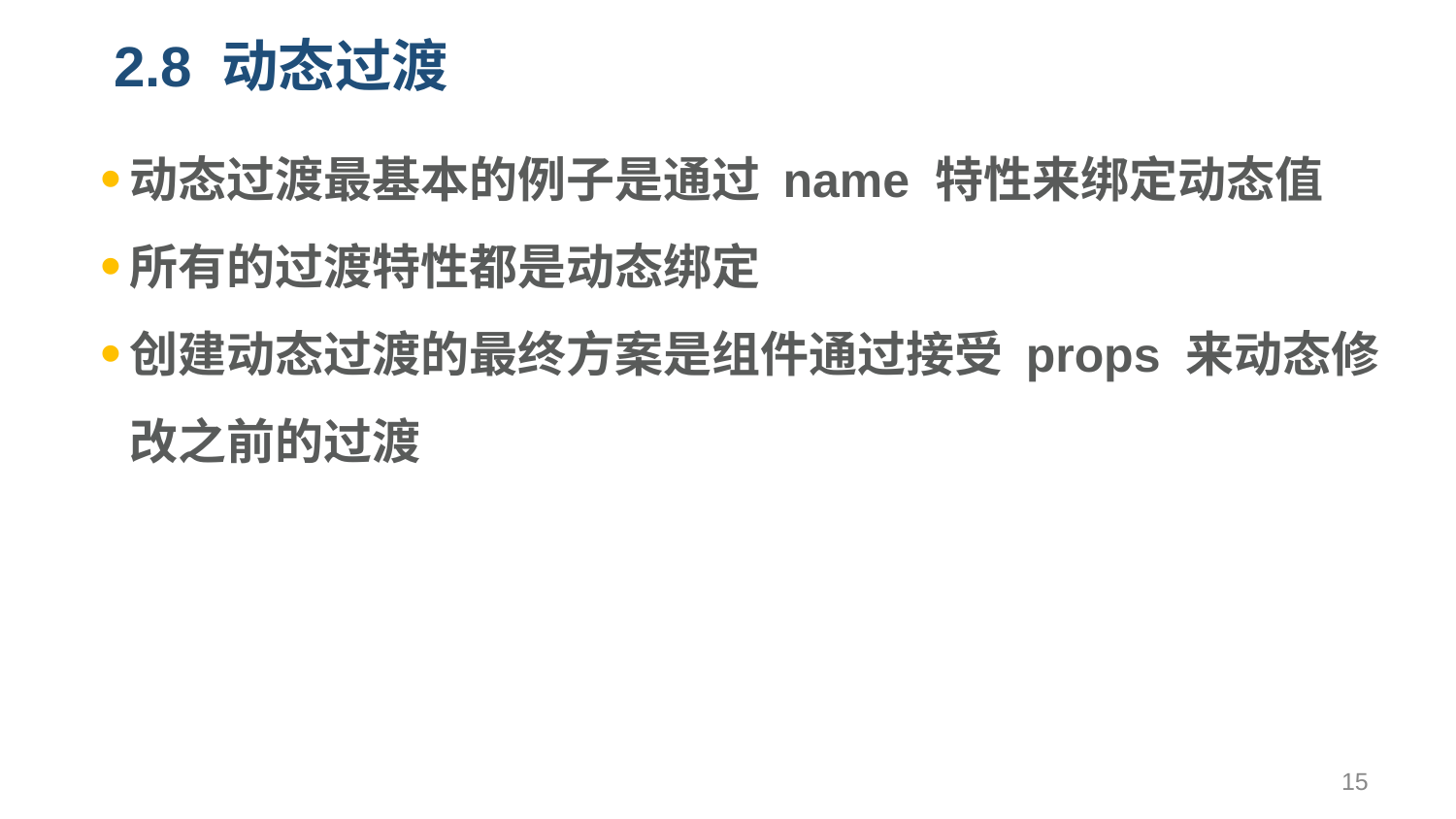

# 2.8 动态过渡
动态过渡最基本的例子是通过 name 特性来绑定动态值
所有的过渡特性都是动态绑定
创建动态过渡的最终方案是组件通过接受 props 来动态修改之前的过渡
15